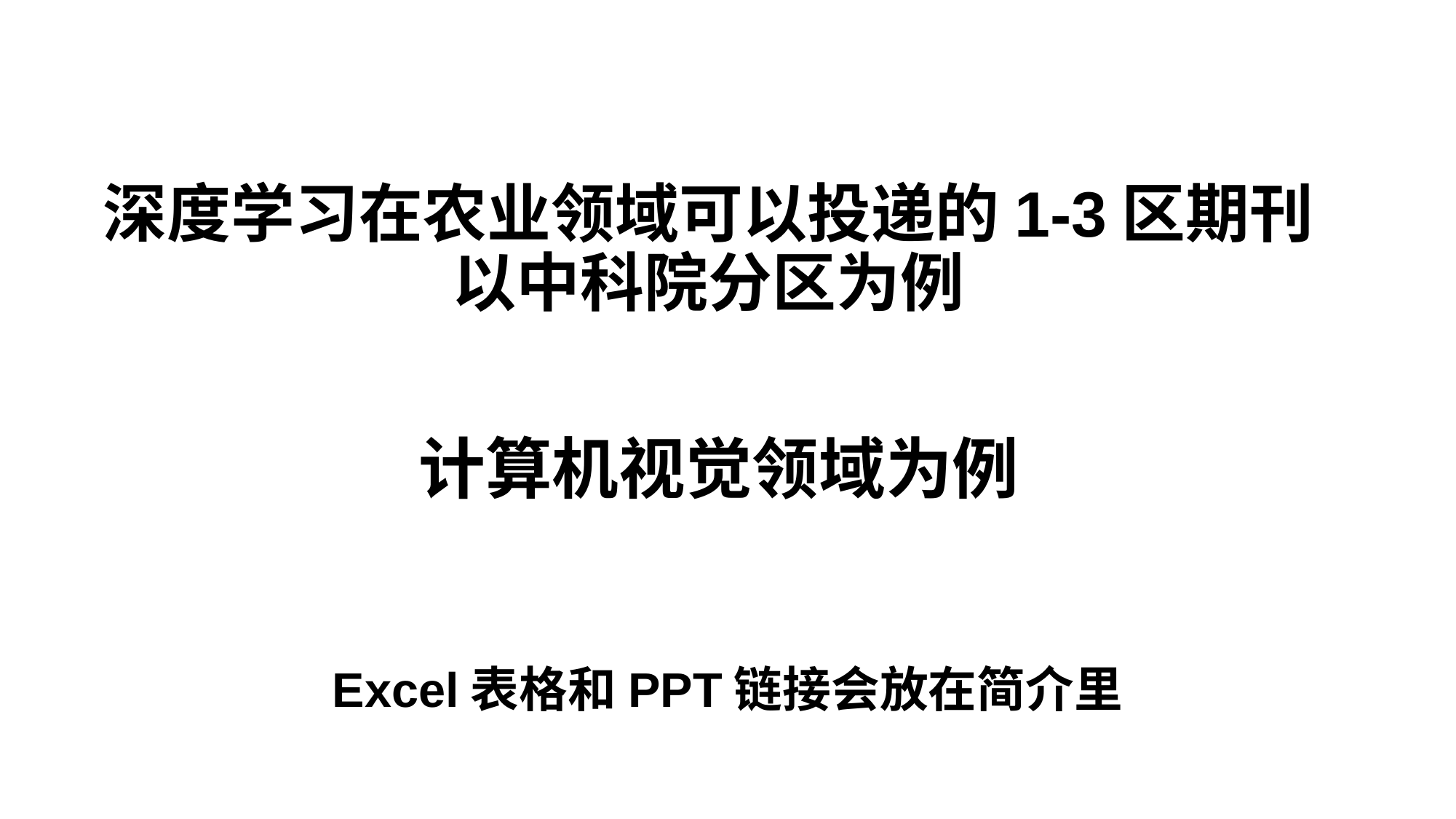

# 深度学习在农业领域可以投递的1-3区期刊 以中科院分区为例
计算机视觉领域为例
Excel表格和PPT链接会放在简介里